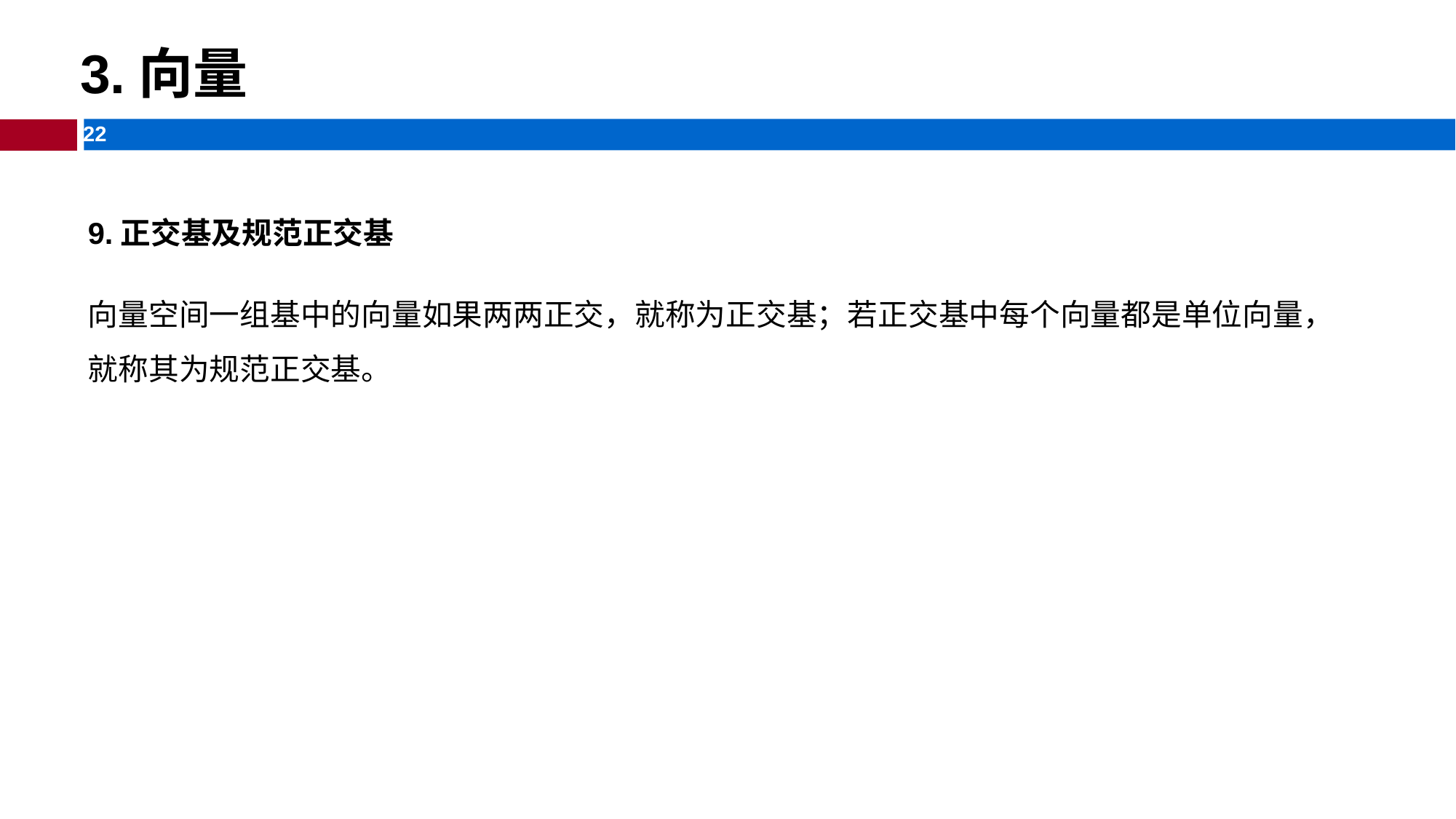

3.向量
9.正交基及规范正交基
向量空间一组基中的向量如果两两正交，就称为正交基；若正交基中每个向量都是单位向量，就称其为规范正交基。